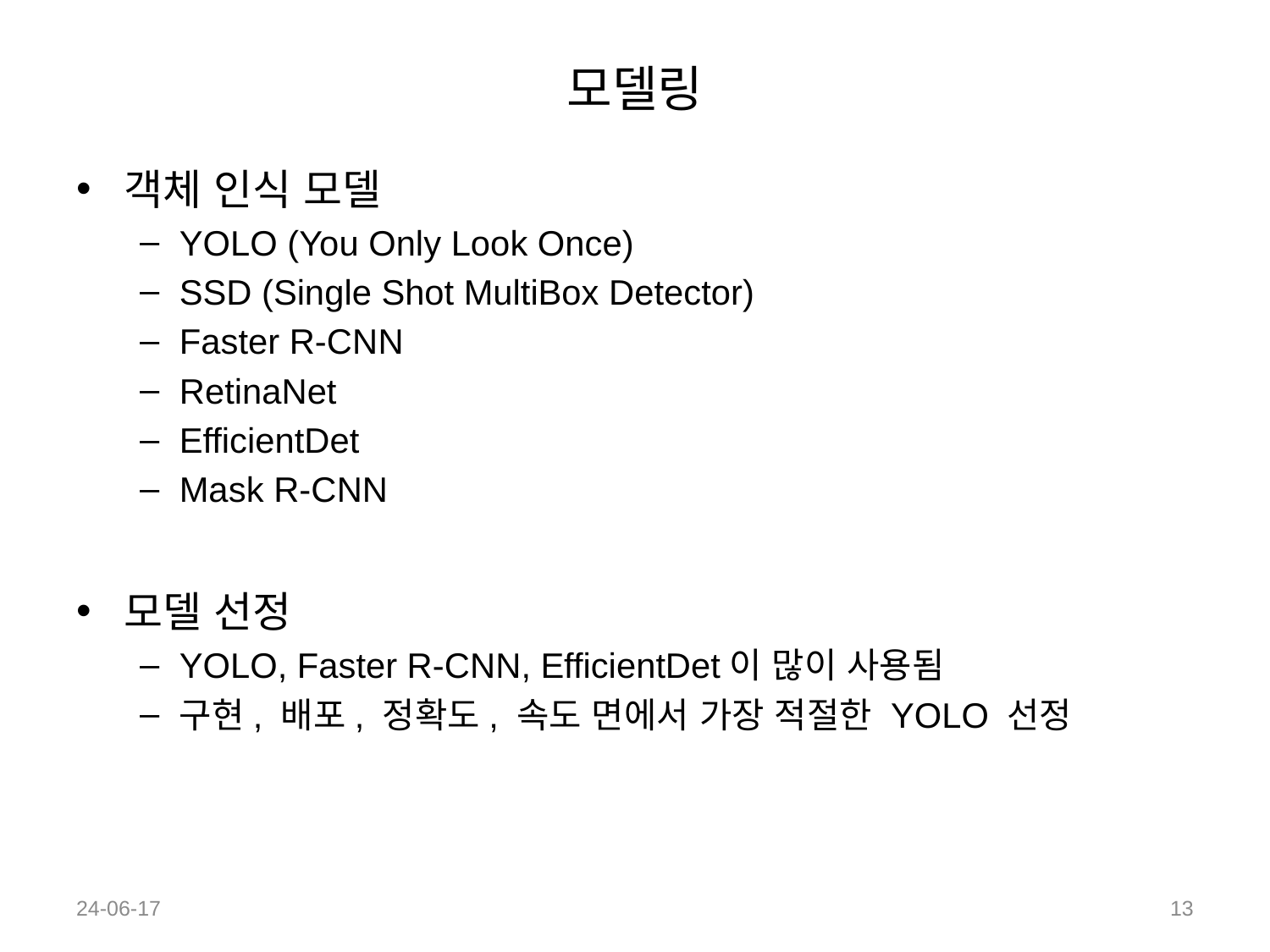

# 모델링
객체 인식 모델
YOLO (You Only Look Once)
SSD (Single Shot MultiBox Detector)
Faster R-CNN
RetinaNet
EfficientDet
Mask R-CNN

모델 선정
YOLO, Faster R-CNN, EfficientDet이 많이 사용됨
구현, 배포, 정확도, 속도 면에서 가장 적절한 YOLO 선정
24-06-17
13